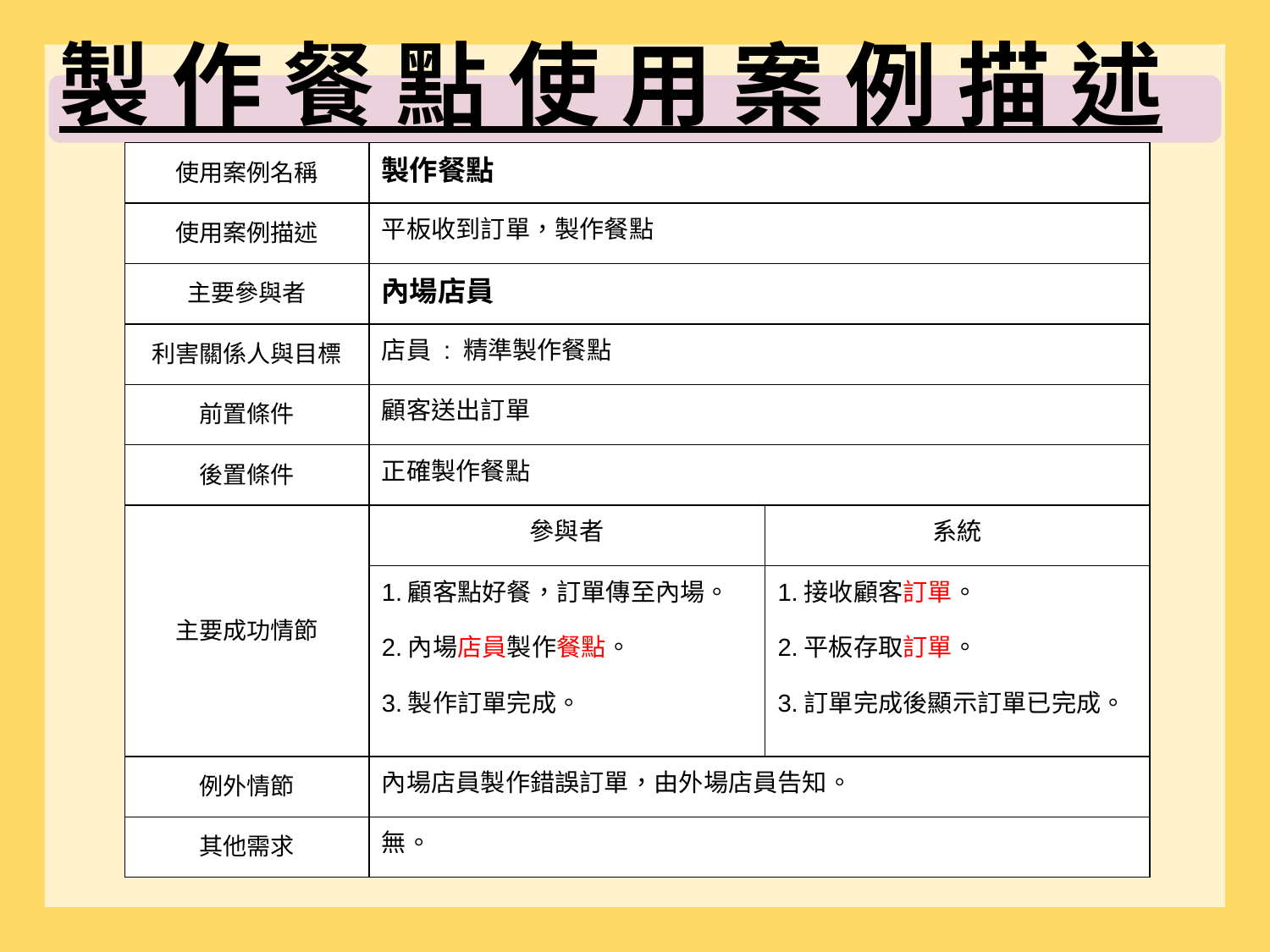

# 製 作 餐 點 使 用 案 例 描 述

| 使用案例名稱 | 製作餐點 |  |
| --- | --- | --- |
| 使用案例描述 | 平板收到訂單，製作餐點 |  |
| 主要參與者 | 內場店員 |  |
| 利害關係人與目標 | 店員 : 精準製作餐點 |  |
| 前置條件 | 顧客送出訂單 |  |
| 後置條件 | 正確製作餐點 |  |
| 主要成功情節 | 參與者 | 系統 |
|  | 1.顧客點好餐，訂單傳至內場。 2.內場店員製作餐點。 3.製作訂單完成。 | 1.接收顧客訂單。 2.平板存取訂單。 3.訂單完成後顯示訂單已完成。 |
| 例外情節 | 內場店員製作錯誤訂單，由外場店員告知。 |  |
| 其他需求 | 無。 |  |